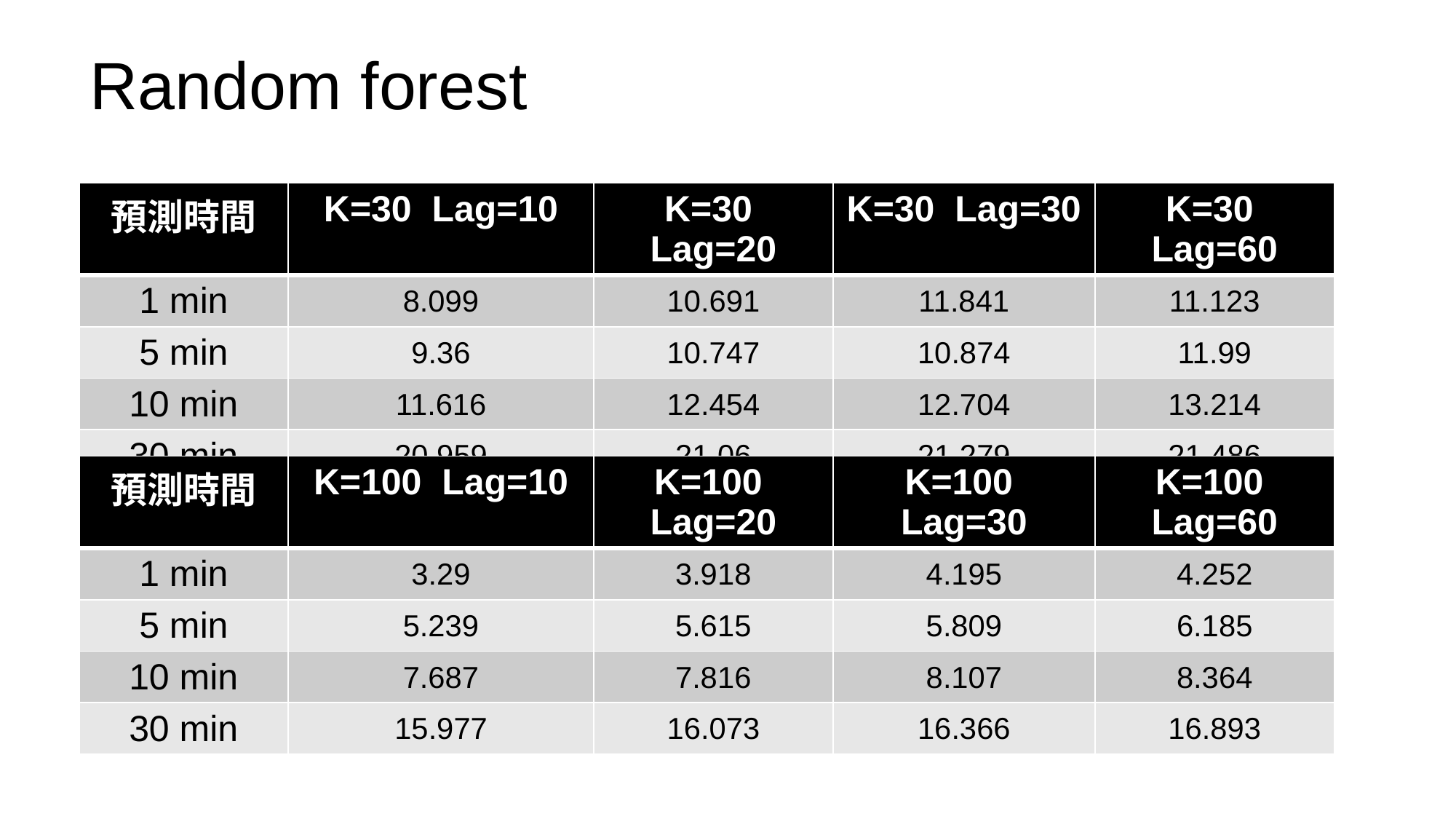

# Random forest
| 預測時間 | K=30 Lag=10 | K=30 Lag=20 | K=30 Lag=30 | K=30 Lag=60 |
| --- | --- | --- | --- | --- |
| 1 min | 8.099 | 10.691 | 11.841 | 11.123 |
| 5 min | 9.36 | 10.747 | 10.874 | 11.99 |
| 10 min | 11.616 | 12.454 | 12.704 | 13.214 |
| 30 min | 20.959 | 21.06 | 21.279 | 21.486 |

| 預測時間 | K=100 Lag=10 | K=100 Lag=20 | K=100 Lag=30 | K=100 Lag=60 |
| --- | --- | --- | --- | --- |
| 1 min | 3.29 | 3.918 | 4.195 | 4.252 |
| 5 min | 5.239 | 5.615 | 5.809 | 6.185 |
| 10 min | 7.687 | 7.816 | 8.107 | 8.364 |
| 30 min | 15.977 | 16.073 | 16.366 | 16.893 |